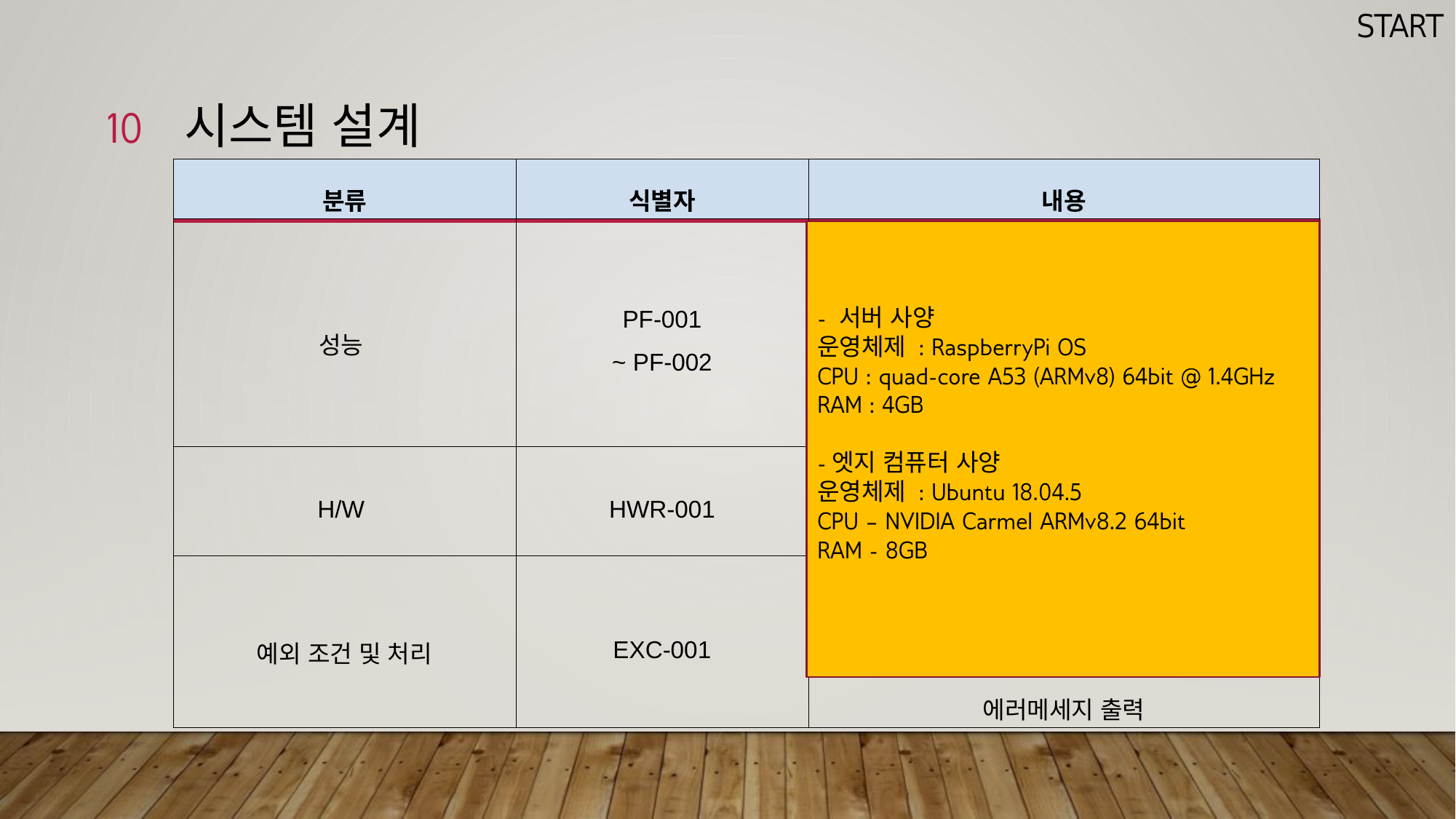

START

10
# 시스템 설계
| 분류 | 식별자 | 내용 |
| --- | --- | --- |
| 성능 | PF-001 ~ PF-002 | 반응시간 – 사용자가 통계분석 조회시 2초 내에 출력. 인식률 – 실제 출입자 수와 카운트된 사람의 수가 95%이상 일치여부확인 |
| H/W | HWR-001 | 서버, 엣지컴퓨터 사양 |
| 예외 조건 및 처리 | EXC-001 | 예외상황 및 처리방안 로그인 시 ID/PW가 일치하지 않을 경우 에러메세지 출력 |
- 서버 사양
운영체제 : RaspberryPi OS
CPU : quad-core A53 (ARMv8) 64bit @ 1.4GHz
RAM : 4GB

-엣지 컴퓨터 사양
운영체제 : Ubuntu 18.04.5
CPU – NVIDIA Carmel ARMv8.2 64bit
RAM - 8GB